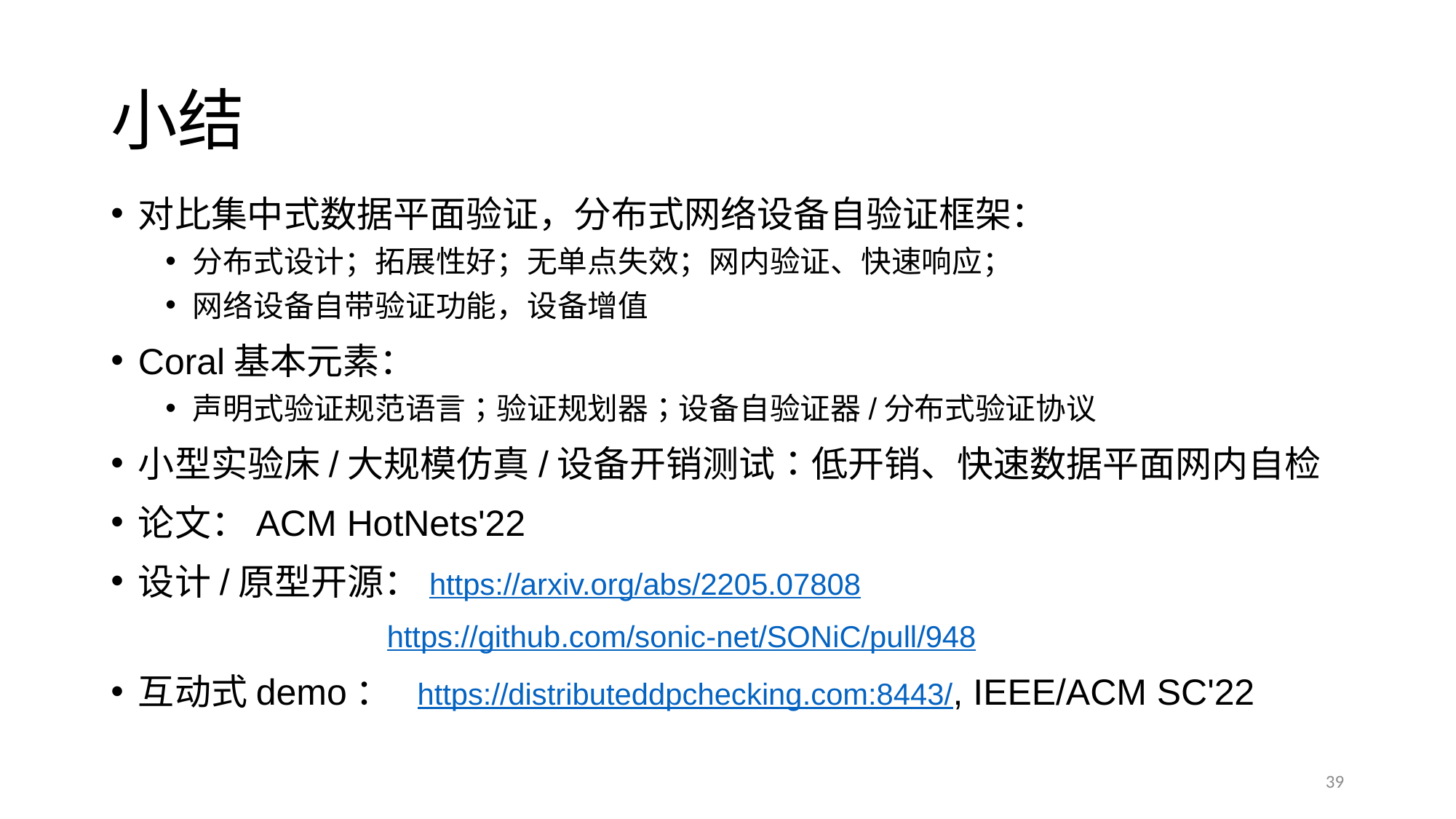

# 小结
对比集中式数据平面验证，分布式网络设备自验证框架：
分布式设计；拓展性好；无单点失效；网内验证、快速响应；
网络设备自带验证功能，设备增值
Coral基本元素：
声明式验证规范语言；验证规划器；设备自验证器/分布式验证协议
小型实验床/大规模仿真/设备开销测试：低开销、快速数据平面网内自检
论文：ACM HotNets'22
设计/原型开源：https://arxiv.org/abs/2205.07808
                                 https://github.com/sonic-net/SONiC/pull/948
互动式demo：  https://distributeddpchecking.com:8443/, IEEE/ACM SC'22

39